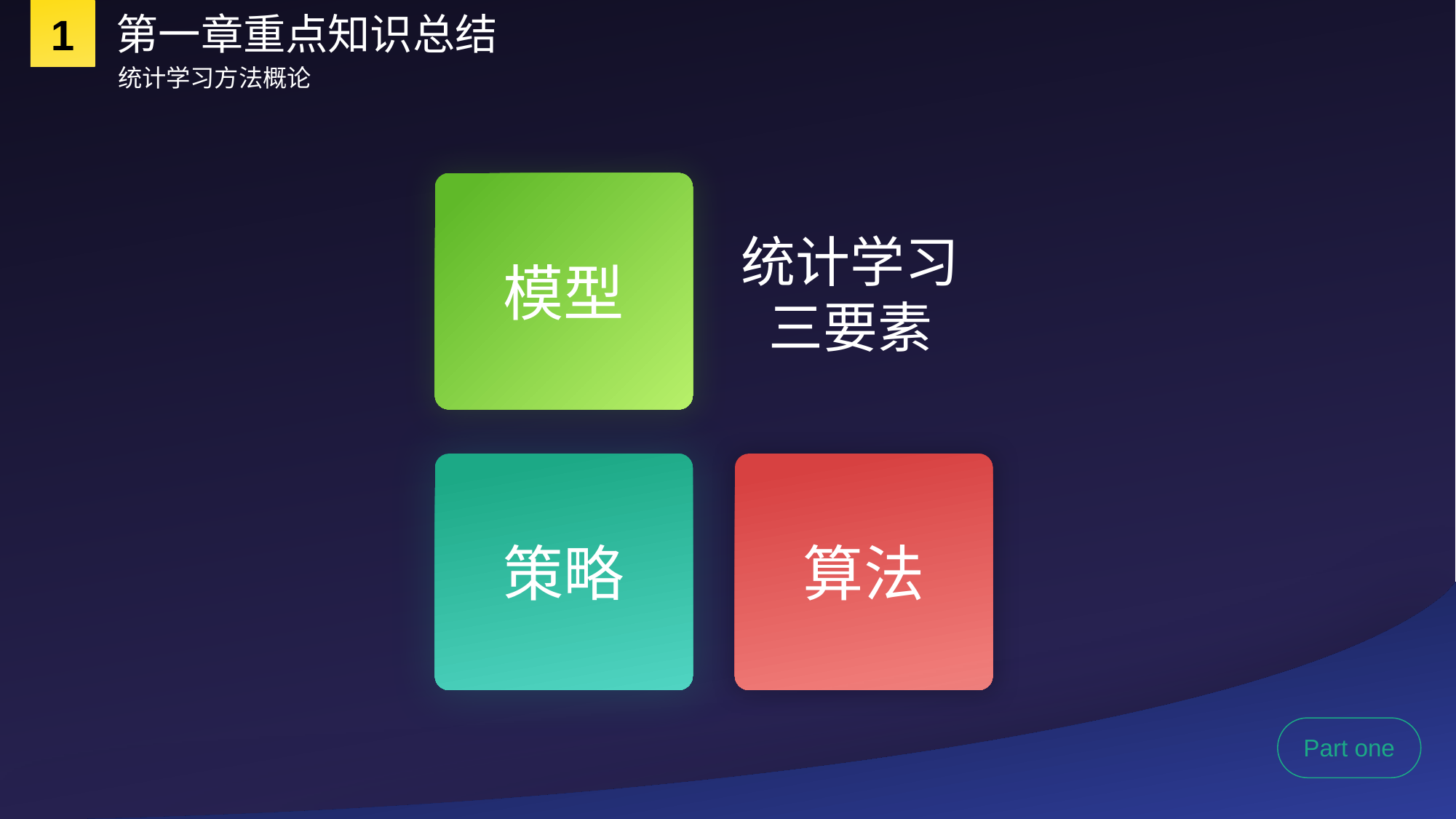

1

第一章重点知识总结
统计学习方法概论
模型
统计学习
三要素
策略
算法

Part one